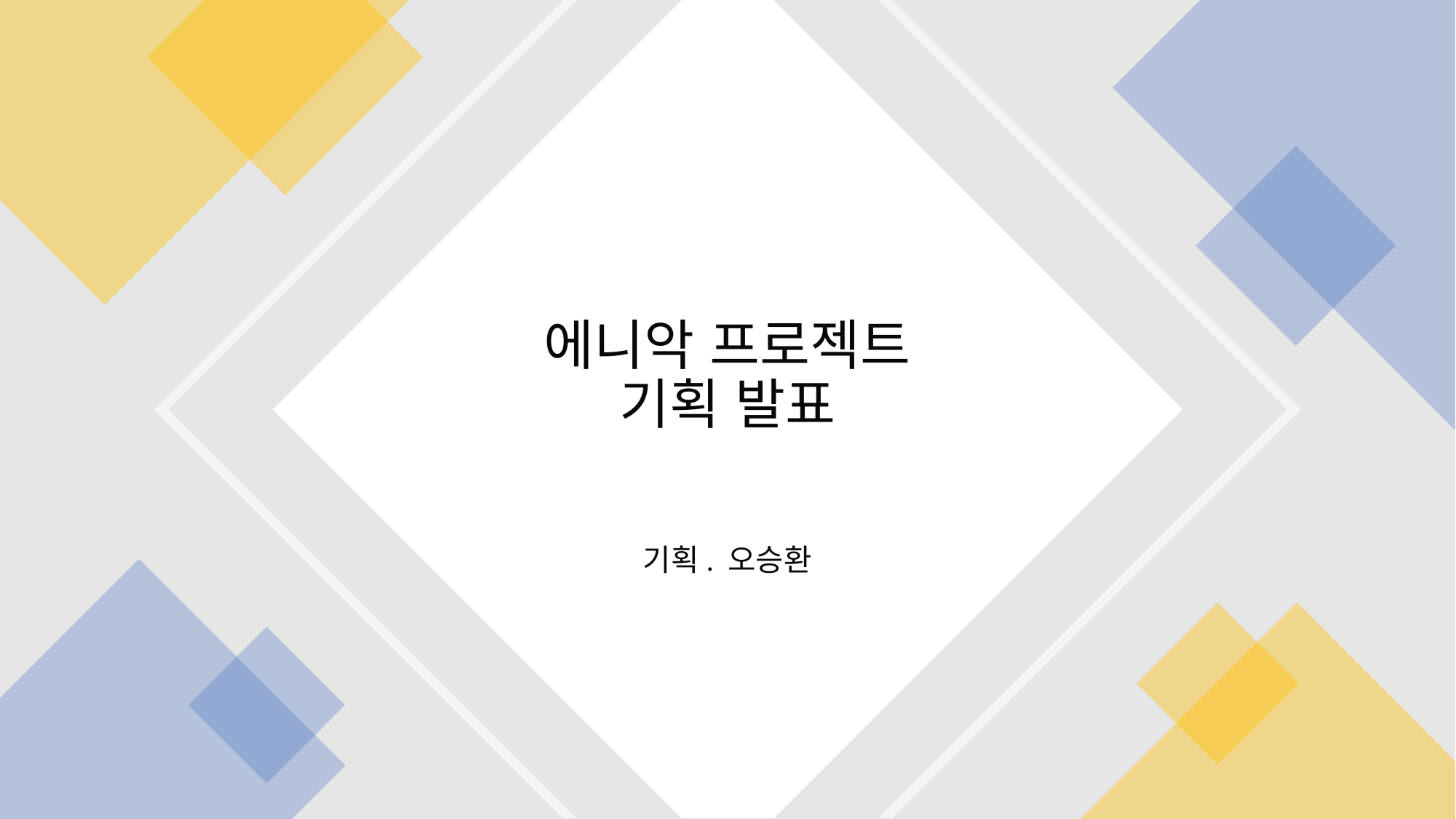

# 에니악 프로젝트 기획 발표
기획. 오승환